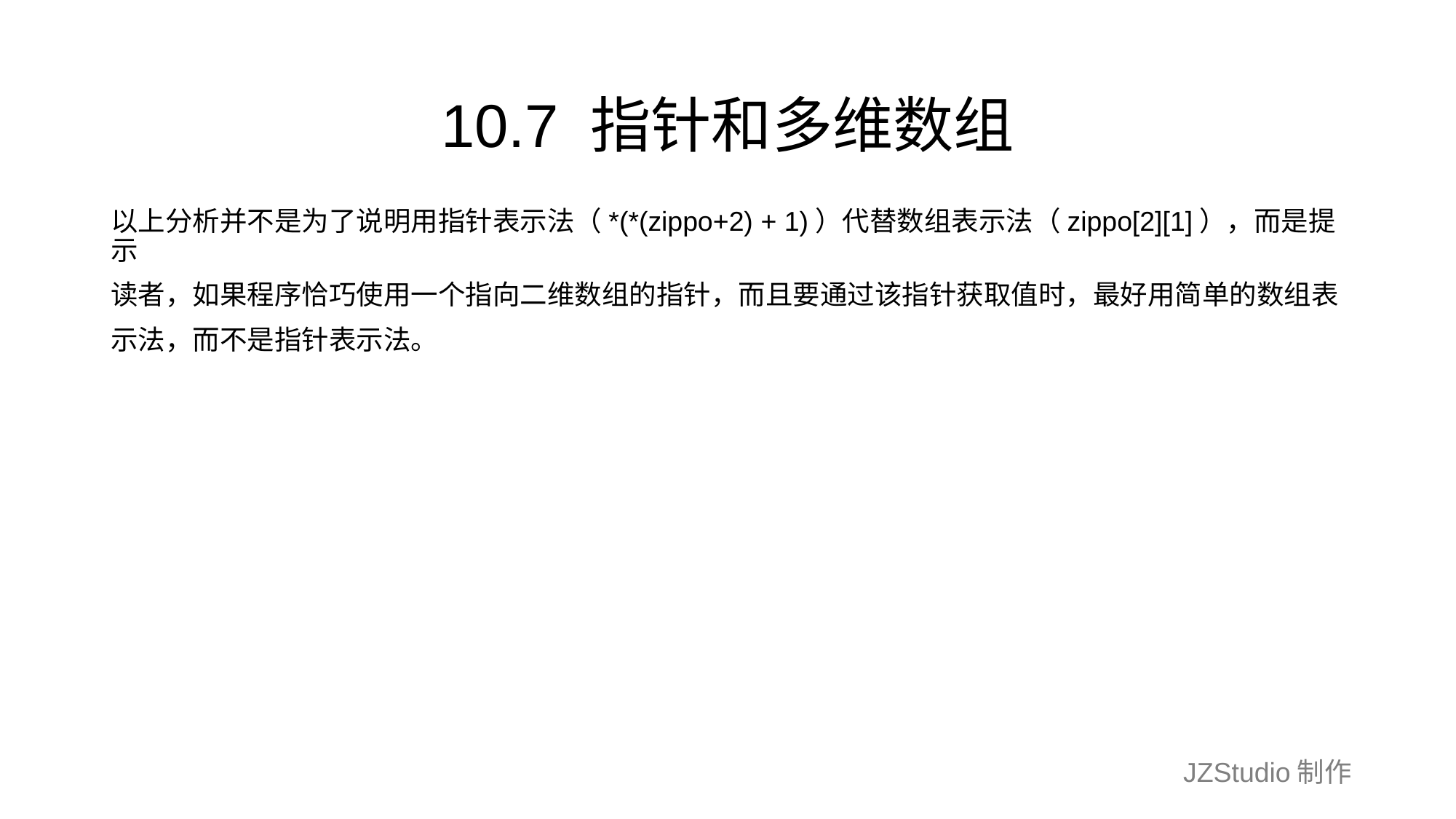

# 10.7 指针和多维数组
以上分析并不是为了说明用指针表示法（*(*(zippo+2) + 1)）代替数组表示法（zippo[2][1]），而是提示
读者，如果程序恰巧使用一个指向二维数组的指针，而且要通过该指针获取值时，最好用简单的数组表
示法，而不是指针表示法。